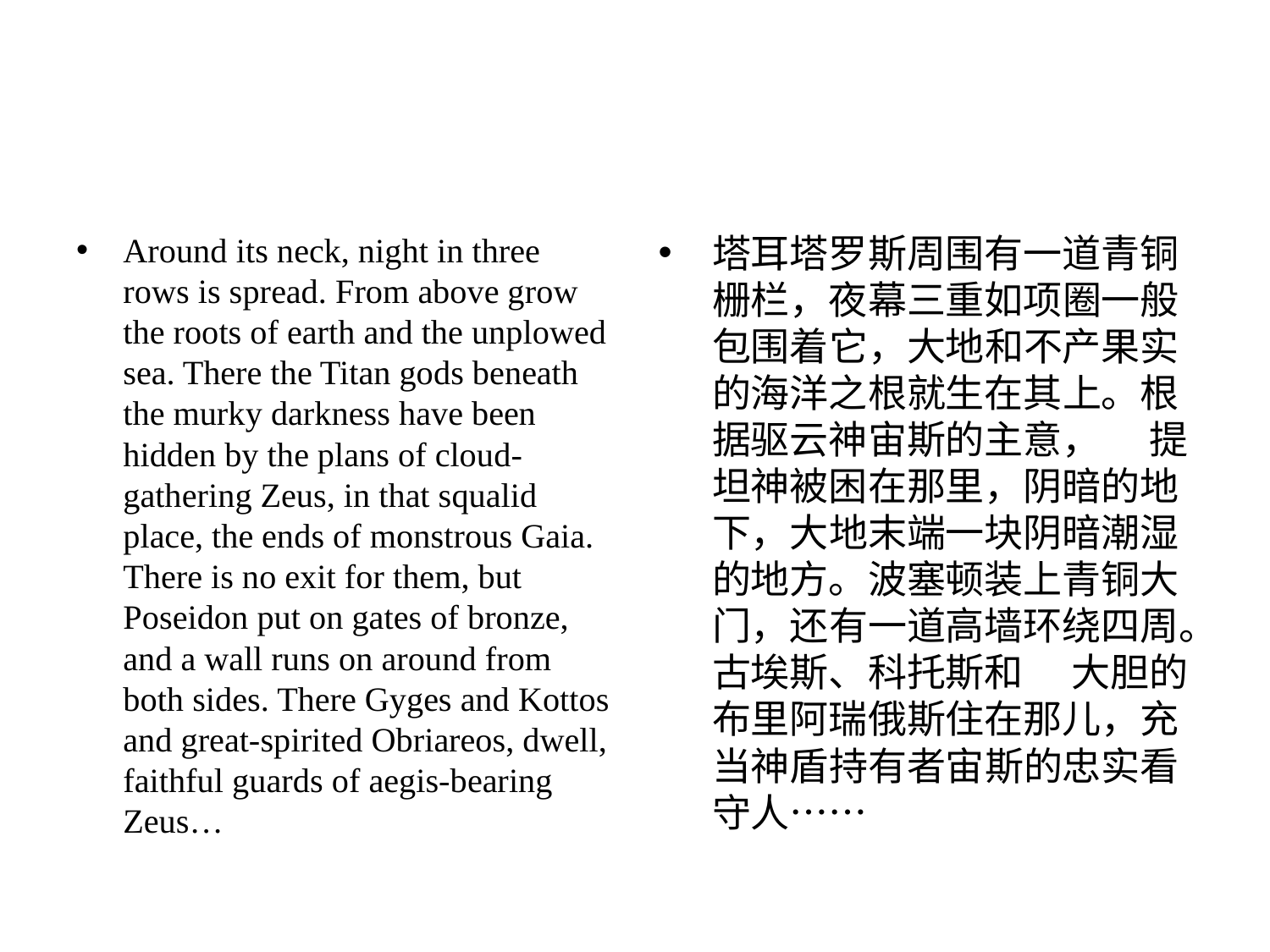

#
Around its neck, night in three rows is spread. From above grow the roots of earth and the unplowed sea. There the Titan gods beneath the murky darkness have been hidden by the plans of cloud-gathering Zeus, in that squalid place, the ends of monstrous Gaia. There is no exit for them, but Poseidon put on gates of bronze, and a wall runs on around from both sides. There Gyges and Kottos and great-spirited Obriareos, dwell, faithful guards of aegis-bearing Zeus…
塔⽿塔罗斯周围有⼀道青铜栅栏，夜幕三重如项圈⼀般包围着它，⼤地和不产果实的海洋之根就⽣在其上。根据驱云神宙斯的主意， 　提坦神被困在那⾥，阴暗的地下，⼤地末端⼀块阴暗潮湿的地⽅。波塞顿装上青铜⼤门，还有⼀道⾼墙环绕四周。古埃斯、科托斯和 　⼤胆的布⾥阿瑞俄斯住在那⼉，充当神盾持有者宙斯的忠实看守⼈……